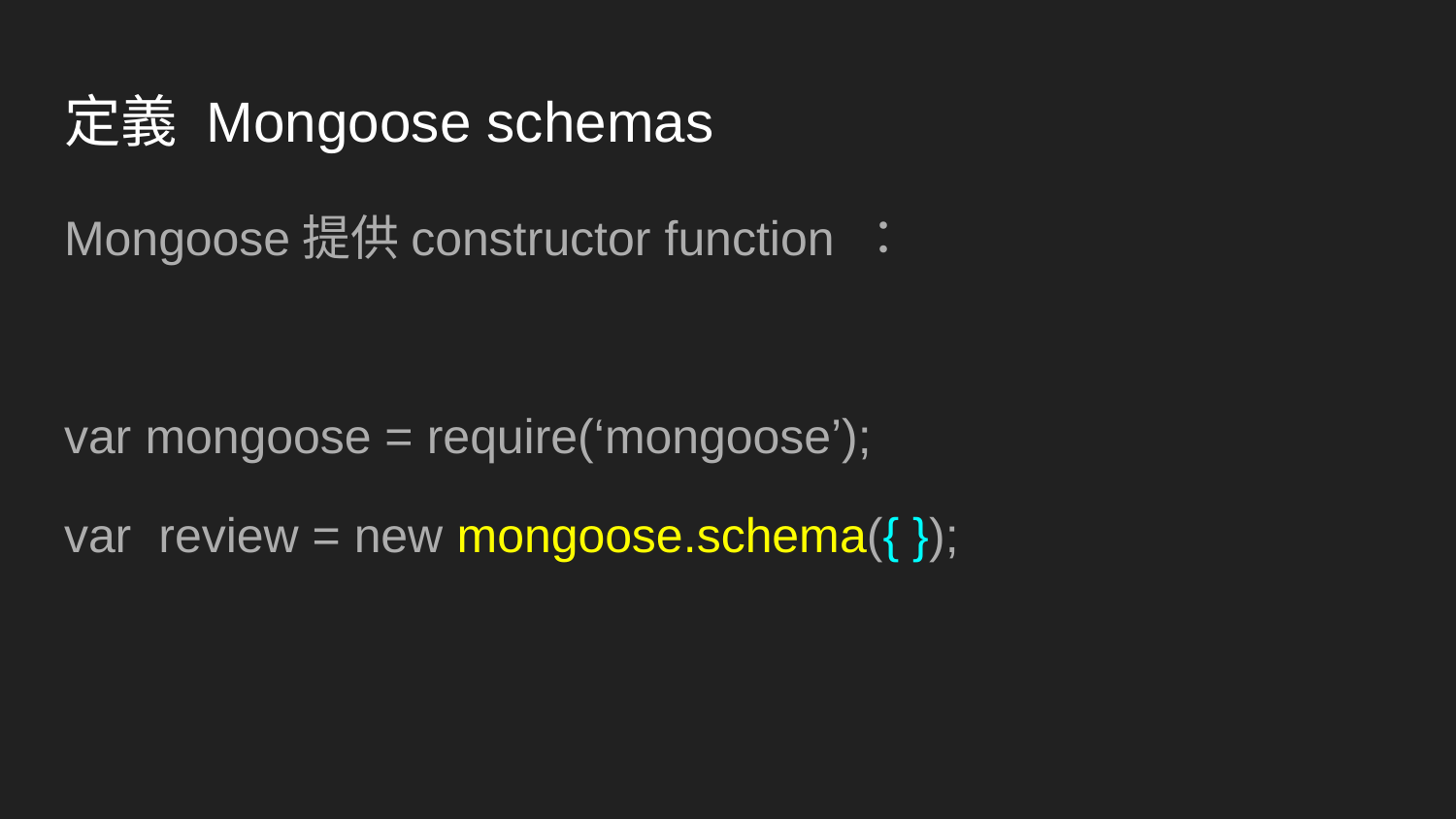

# 定義 Mongoose schemas
Mongoose提供constructor function ：

var mongoose = require(‘mongoose’);
var  review = new mongoose.schema({ });